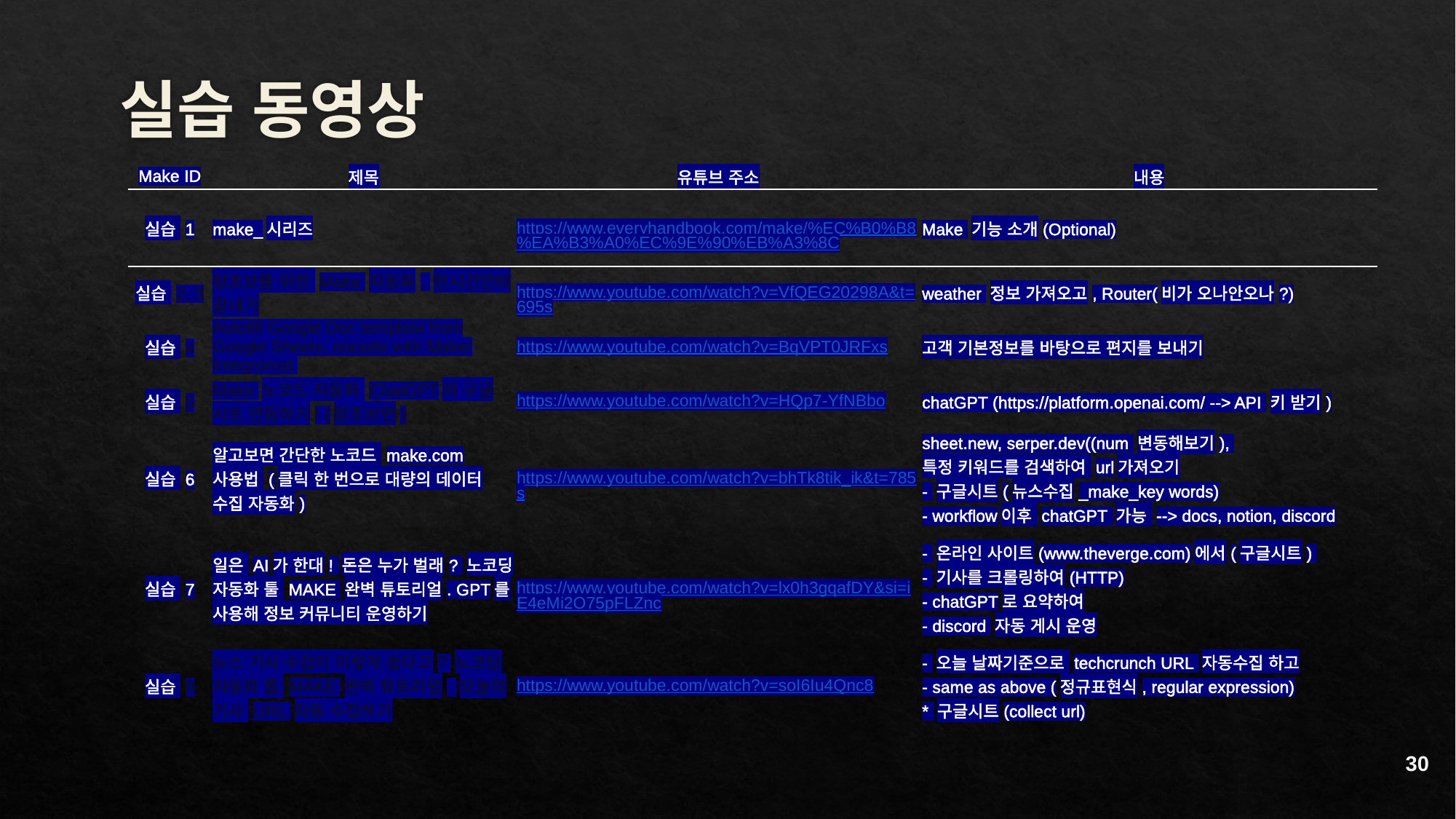

# 실습 동영상
| Make ID | 제목 | 유튜브 주소 | 내용 |
| --- | --- | --- | --- |
| 실습 1 | make\_시리즈 | https://www.everyhandbook.com/make/%EC%B0%B8%EA%B3%A0%EC%9E%90%EB%A3%8C | Make 기능 소개(Optional) |
| 실습 2, 3 | 왕초보를 위한 Make 자동화, 한시간안에 끝내기 | https://www.youtube.com/watch?v=VfQEG20298A&t=695s | weather 정보 가져오고, Router(비가 오나안오나?) |
| 실습 4 | Autofill Google Doc template from Google Sheets, nocode with Make/Integromat. | https://www.youtube.com/watch?v=BqVPT0JRFxs | 고객 기본정보를 바탕으로 편지를 보내기 |
| 실습 5 | Make 노코드 자동화 ChatGPT와 구글 시트 연동하기! (왕초보편) | https://www.youtube.com/watch?v=HQp7-YfNBbo | chatGPT (https://platform.openai.com/ --> API 키 받기) |
| 실습 6 | 알고보면 간단한 노코드 make.com 사용법 (클릭 한 번으로 대량의 데이터 수집 자동화) | https://www.youtube.com/watch?v=bhTk8tik\_ik&t=785s | sheet.new, serper.dev((num 변동해보기), 특정 키워드를 검색하여 url가져오기 - 구글시트(뉴스수집\_make\_key words) - workflow이후 chatGPT 가능 --> docs, notion, discord |
| 실습 7 | 일은 AI가 한대! 돈은 누가 벌래? 노코딩 자동화 툴 MAKE 완벽 튜토리얼. GPT를 사용해 정보 커뮤니티 운영하기 | https://www.youtube.com/watch?v=lx0h3gqafDY&si=iE4eMi2O75pFLZnc | - 온라인 사이트(www.theverge.com)에서(구글시트) - 기사를 크롤링하여(HTTP) - chatGPT로 요약하여 - discord 자동 게시 운영 |
| 실습 8 | 뉴스 기사 수집이 이렇게 쉽다고? 노코딩 자동화 툴 MAKE 완벽 튜토리얼. 오늘의 기사 URL 자동 수집하기 | https://www.youtube.com/watch?v=soI6Iu4Qnc8 | - 오늘 날짜기준으로 techcrunch URL 자동수집 하고 - same as above (정규표현식, regular expression) \* 구글시트(collect url) |
30